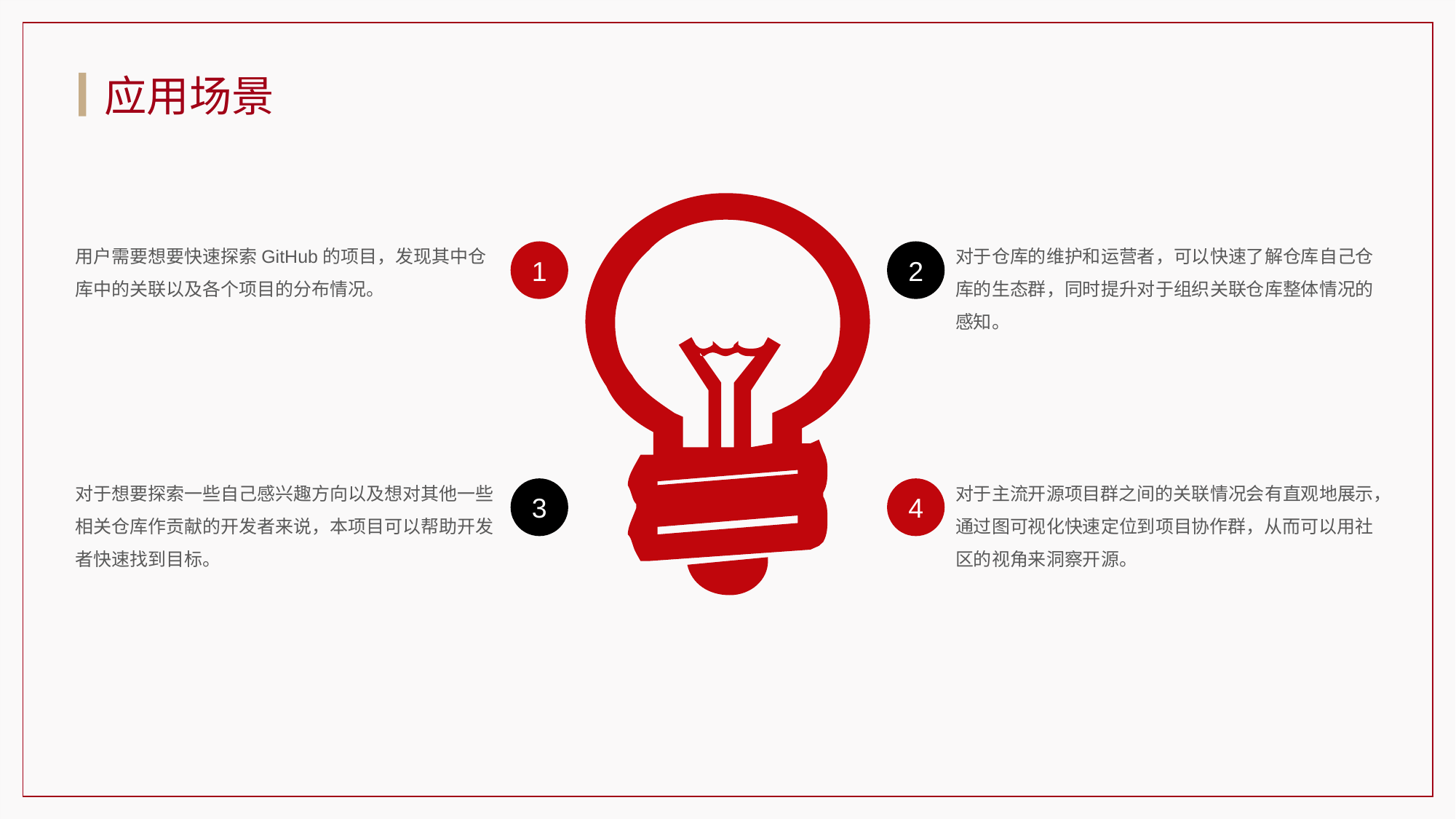

应用场景

用户需要想要快速探索GitHub的项目，发现其中仓库中的关联以及各个项目的分布情况。
对于仓库的维护和运营者，可以快速了解仓库自己仓库的生态群，同时提升对于组织关联仓库整体情况的感知。
1
2
对于想要探索一些自己感兴趣方向以及想对其他一些相关仓库作贡献的开发者来说，本项目可以帮助开发者快速找到目标。
对于主流开源项目群之间的关联情况会有直观地展示，通过图可视化快速定位到项目协作群，从而可以用社区的视角来洞察开源。
3
4